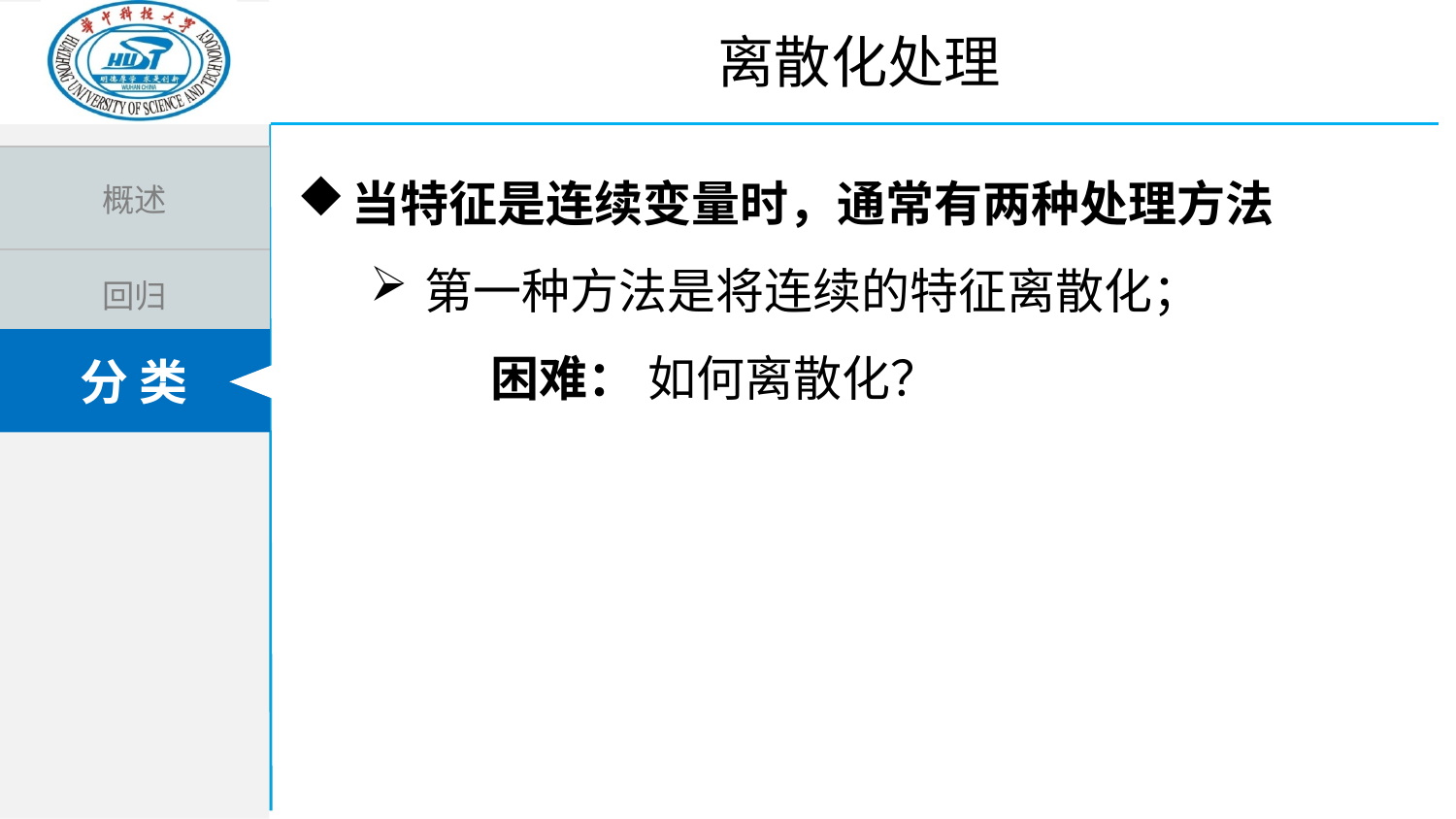

离散化处理
当特征是连续变量时，通常有两种处理方法
第一种方法是将连续的特征离散化；
          困难： 如何离散化？